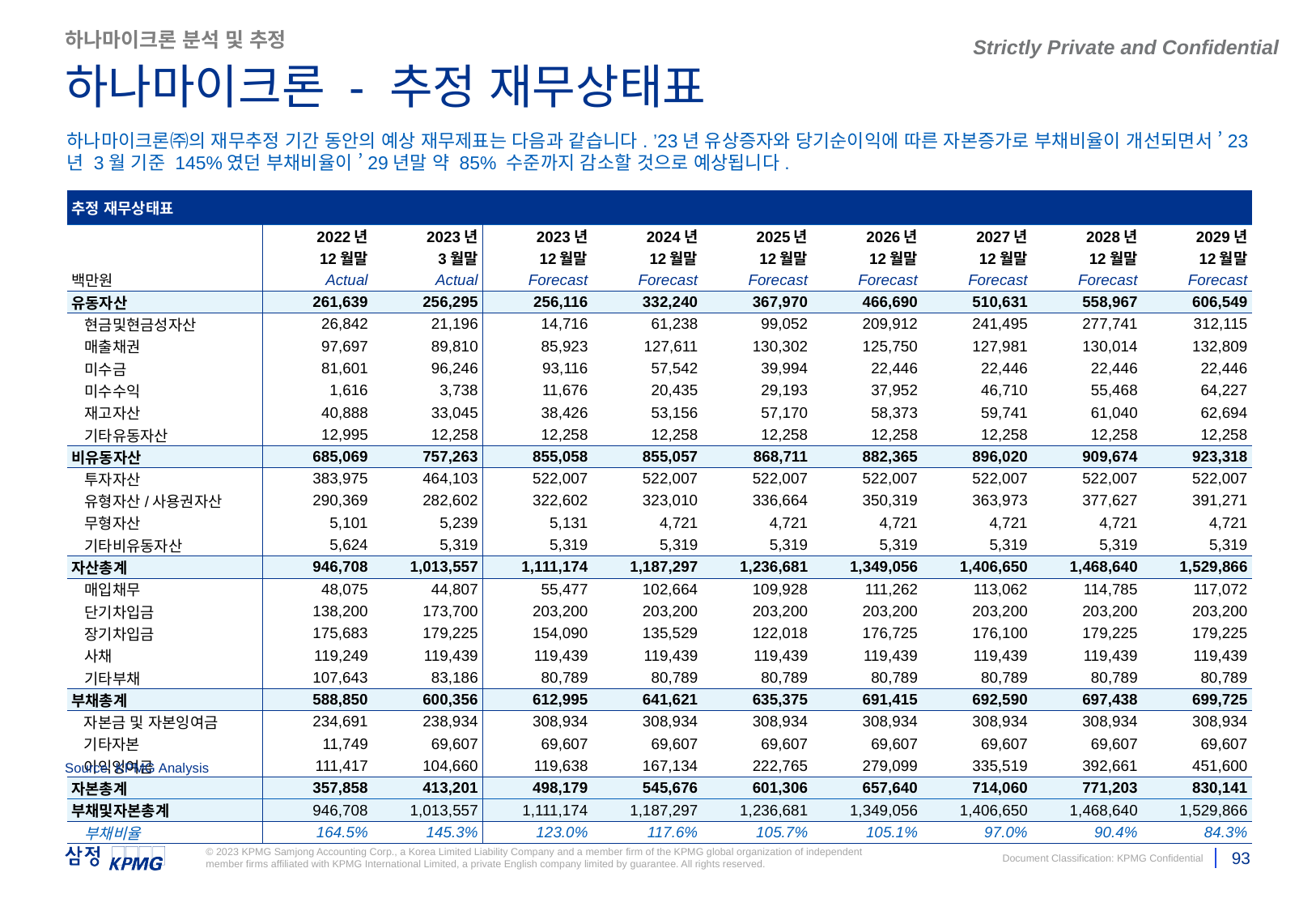

하나마이크론 분석 및 추정
하나마이크론 - 추정 재무상태표
하나마이크론㈜의 재무추정 기간 동안의 예상 재무제표는 다음과 같습니다. ’23년 유상증자와 당기순이익에 따른 자본증가로 부채비율이 개선되면서 ’23년 3월 기준 145%였던 부채비율이 ’29년말 약 85% 수준까지 감소할 것으로 예상됩니다.
| 추정 재무상태표 |  |  |  |  |  |  |  |  |  |
| --- | --- | --- | --- | --- | --- | --- | --- | --- | --- |
|  | 2022년 | 2023년 | 2023년 | 2024년 | 2025년 | 2026년 | 2027년 | 2028년 | 2029년 |
|  | 12월말 | 3월말 | 12월말 | 12월말 | 12월말 | 12월말 | 12월말 | 12월말 | 12월말 |
| 백만원 | Actual | Actual | Forecast | Forecast | Forecast | Forecast | Forecast | Forecast | Forecast |
| 유동자산 | 261,639 | 256,295 | 256,116 | 332,240 | 367,970 | 466,690 | 510,631 | 558,967 | 606,549 |
| 현금및현금성자산 | 26,842 | 21,196 | 14,716 | 61,238 | 99,052 | 209,912 | 241,495 | 277,741 | 312,115 |
| 매출채권 | 97,697 | 89,810 | 85,923 | 127,611 | 130,302 | 125,750 | 127,981 | 130,014 | 132,809 |
| 미수금 | 81,601 | 96,246 | 93,116 | 57,542 | 39,994 | 22,446 | 22,446 | 22,446 | 22,446 |
| 미수수익 | 1,616 | 3,738 | 11,676 | 20,435 | 29,193 | 37,952 | 46,710 | 55,468 | 64,227 |
| 재고자산 | 40,888 | 33,045 | 38,426 | 53,156 | 57,170 | 58,373 | 59,741 | 61,040 | 62,694 |
| 기타유동자산 | 12,995 | 12,258 | 12,258 | 12,258 | 12,258 | 12,258 | 12,258 | 12,258 | 12,258 |
| 비유동자산 | 685,069 | 757,263 | 855,058 | 855,057 | 868,711 | 882,365 | 896,020 | 909,674 | 923,318 |
| 투자자산 | 383,975 | 464,103 | 522,007 | 522,007 | 522,007 | 522,007 | 522,007 | 522,007 | 522,007 |
| 유형자산/사용권자산 | 290,369 | 282,602 | 322,602 | 323,010 | 336,664 | 350,319 | 363,973 | 377,627 | 391,271 |
| 무형자산 | 5,101 | 5,239 | 5,131 | 4,721 | 4,721 | 4,721 | 4,721 | 4,721 | 4,721 |
| 기타비유동자산 | 5,624 | 5,319 | 5,319 | 5,319 | 5,319 | 5,319 | 5,319 | 5,319 | 5,319 |
| 자산총계 | 946,708 | 1,013,557 | 1,111,174 | 1,187,297 | 1,236,681 | 1,349,056 | 1,406,650 | 1,468,640 | 1,529,866 |
| 매입채무 | 48,075 | 44,807 | 55,477 | 102,664 | 109,928 | 111,262 | 113,062 | 114,785 | 117,072 |
| 단기차입금 | 138,200 | 173,700 | 203,200 | 203,200 | 203,200 | 203,200 | 203,200 | 203,200 | 203,200 |
| 장기차입금 | 175,683 | 179,225 | 154,090 | 135,529 | 122,018 | 176,725 | 176,100 | 179,225 | 179,225 |
| 사채 | 119,249 | 119,439 | 119,439 | 119,439 | 119,439 | 119,439 | 119,439 | 119,439 | 119,439 |
| 기타부채 | 107,643 | 83,186 | 80,789 | 80,789 | 80,789 | 80,789 | 80,789 | 80,789 | 80,789 |
| 부채총계 | 588,850 | 600,356 | 612,995 | 641,621 | 635,375 | 691,415 | 692,590 | 697,438 | 699,725 |
| 자본금 및 자본잉여금 | 234,691 | 238,934 | 308,934 | 308,934 | 308,934 | 308,934 | 308,934 | 308,934 | 308,934 |
| 기타자본 | 11,749 | 69,607 | 69,607 | 69,607 | 69,607 | 69,607 | 69,607 | 69,607 | 69,607 |
| 이익잉여금 | 111,417 | 104,660 | 119,638 | 167,134 | 222,765 | 279,099 | 335,519 | 392,661 | 451,600 |
| 자본총계 | 357,858 | 413,201 | 498,179 | 545,676 | 601,306 | 657,640 | 714,060 | 771,203 | 830,141 |
| 부채및자본총계 | 946,708 | 1,013,557 | 1,111,174 | 1,187,297 | 1,236,681 | 1,349,056 | 1,406,650 | 1,468,640 | 1,529,866 |
| 부채비율 | 164.5% | 145.3% | 123.0% | 117.6% | 105.7% | 105.1% | 97.0% | 90.4% | 84.3% |
Source: KPMG Analysis